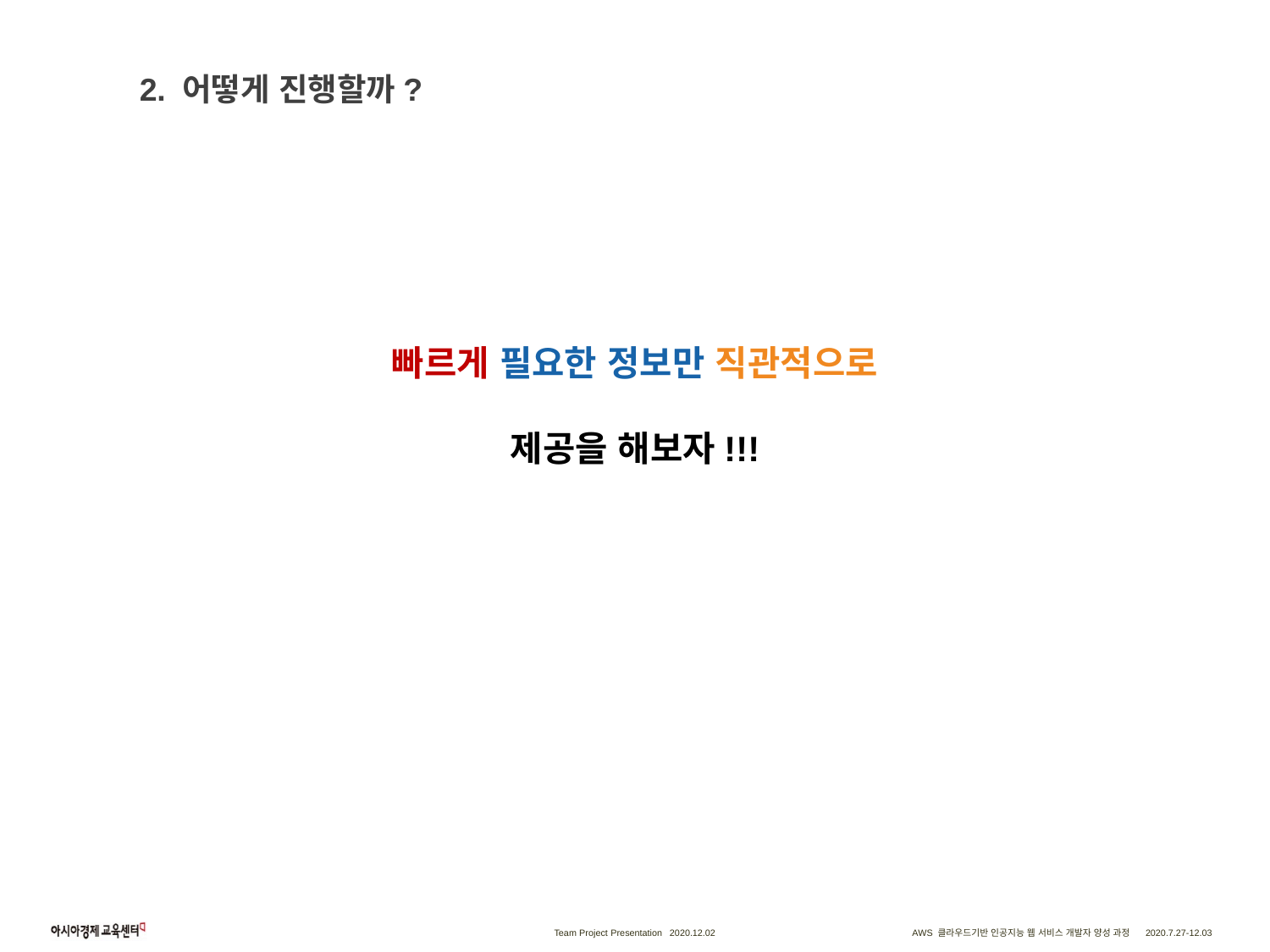

2. 어떻게 진행할까?
빠르게 필요한 정보만 직관적으로

제공을 해보자!!!